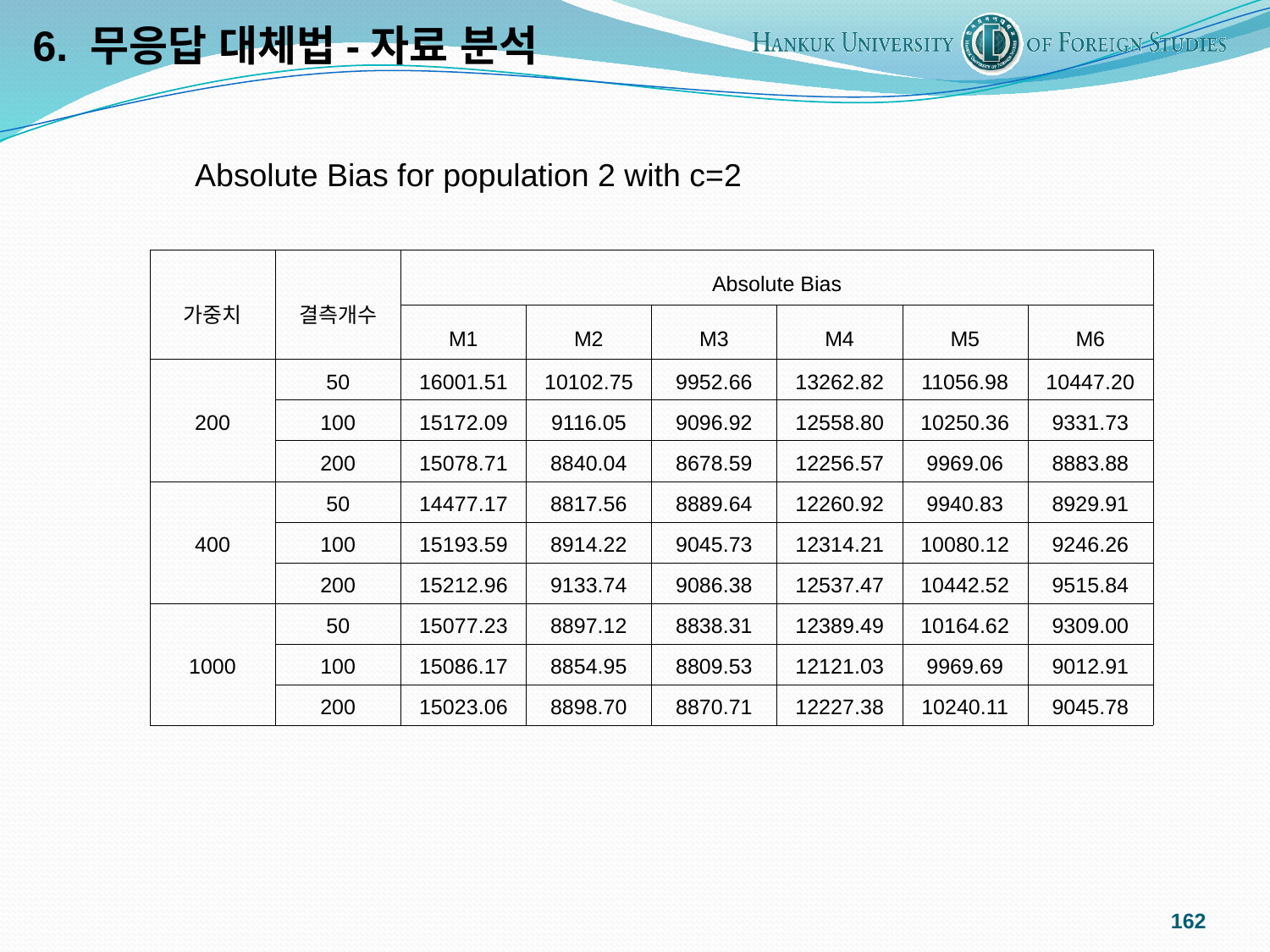

6. 무응답 대체법-자료 분석
Absolute Bias for population 2 with c=2
| 가중치 | 결측개수 | Absolute Bias |  |  |  |  |  |
| --- | --- | --- | --- | --- | --- | --- | --- |
|  |  | M1 | M2 | M3 | M4 | M5 | M6 |
| 200 | 50 | 16001.51 | 10102.75 | 9952.66 | 13262.82 | 11056.98 | 10447.20 |
|  | 100 | 15172.09 | 9116.05 | 9096.92 | 12558.80 | 10250.36 | 9331.73 |
|  | 200 | 15078.71 | 8840.04 | 8678.59 | 12256.57 | 9969.06 | 8883.88 |
| 400 | 50 | 14477.17 | 8817.56 | 8889.64 | 12260.92 | 9940.83 | 8929.91 |
|  | 100 | 15193.59 | 8914.22 | 9045.73 | 12314.21 | 10080.12 | 9246.26 |
|  | 200 | 15212.96 | 9133.74 | 9086.38 | 12537.47 | 10442.52 | 9515.84 |
| 1000 | 50 | 15077.23 | 8897.12 | 8838.31 | 12389.49 | 10164.62 | 9309.00 |
|  | 100 | 15086.17 | 8854.95 | 8809.53 | 12121.03 | 9969.69 | 9012.91 |
|  | 200 | 15023.06 | 8898.70 | 8870.71 | 12227.38 | 10240.11 | 9045.78 |
162